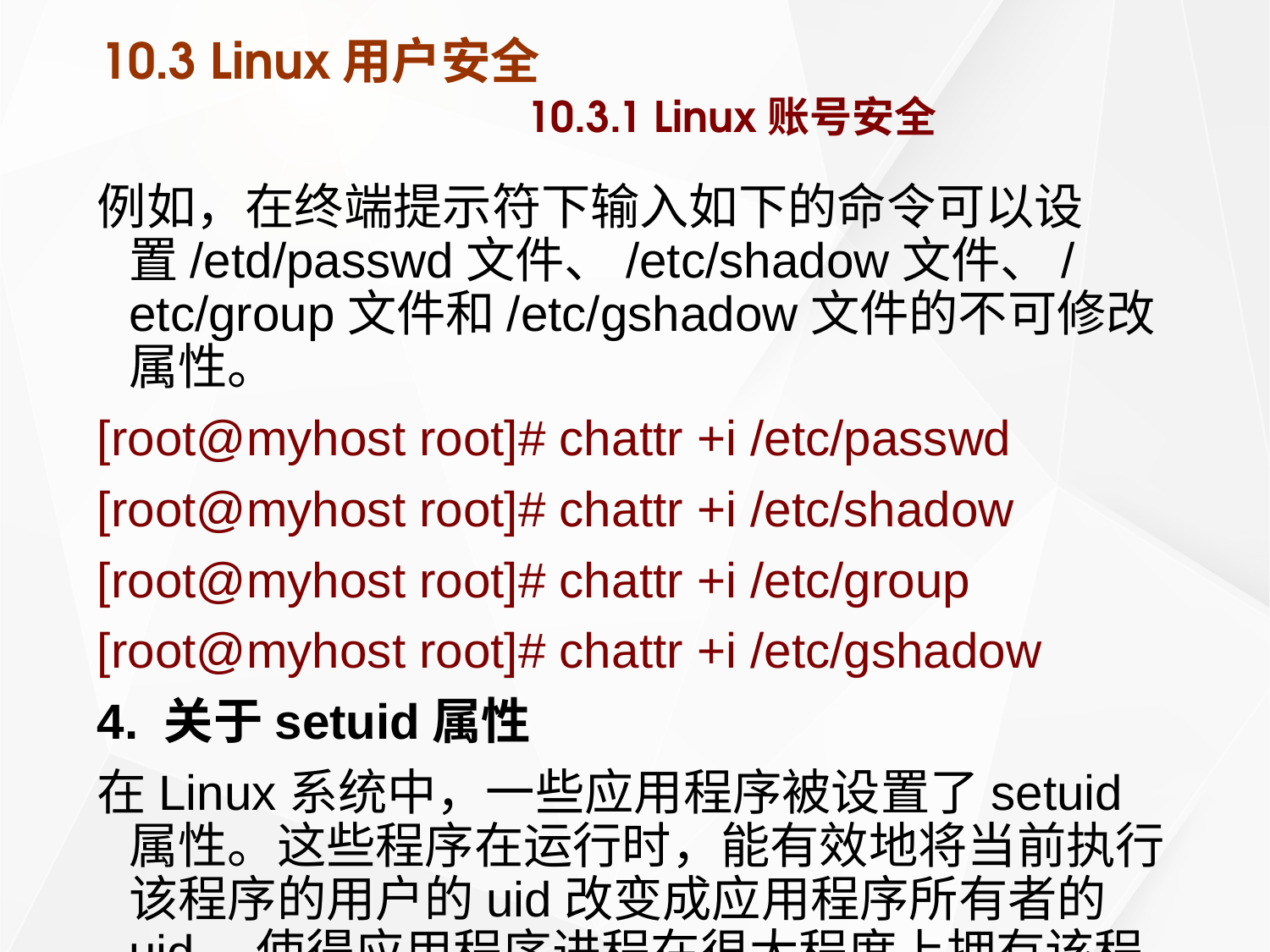

# 10.3 Linux用户安全 10.3.1 Linux账号安全
例如，在终端提示符下输入如下的命令可以设置/etd/passwd文件、/etc/shadow文件、/etc/group文件和/etc/gshadow文件的不可修改属性。
[root@myhost root]# chattr +i /etc/passwd
[root@myhost root]# chattr +i /etc/shadow
[root@myhost root]# chattr +i /etc/group
[root@myhost root]# chattr +i /etc/gshadow
4. 关于setuid属性
在Linux系统中，一些应用程序被设置了setuid属性。这些程序在运行时，能有效地将当前执行该程序的用户的uid改变成应用程序所有者的uid，使得应用程序进程在很大程度上拥有该程序所有者的特权。如果被设置了setuid属性的应用程序归root所有，那么该进程在运行时就会自动拥有超级用户的特权，即使该进程不是root用户启动的，如/usr/bin/passwd程序。